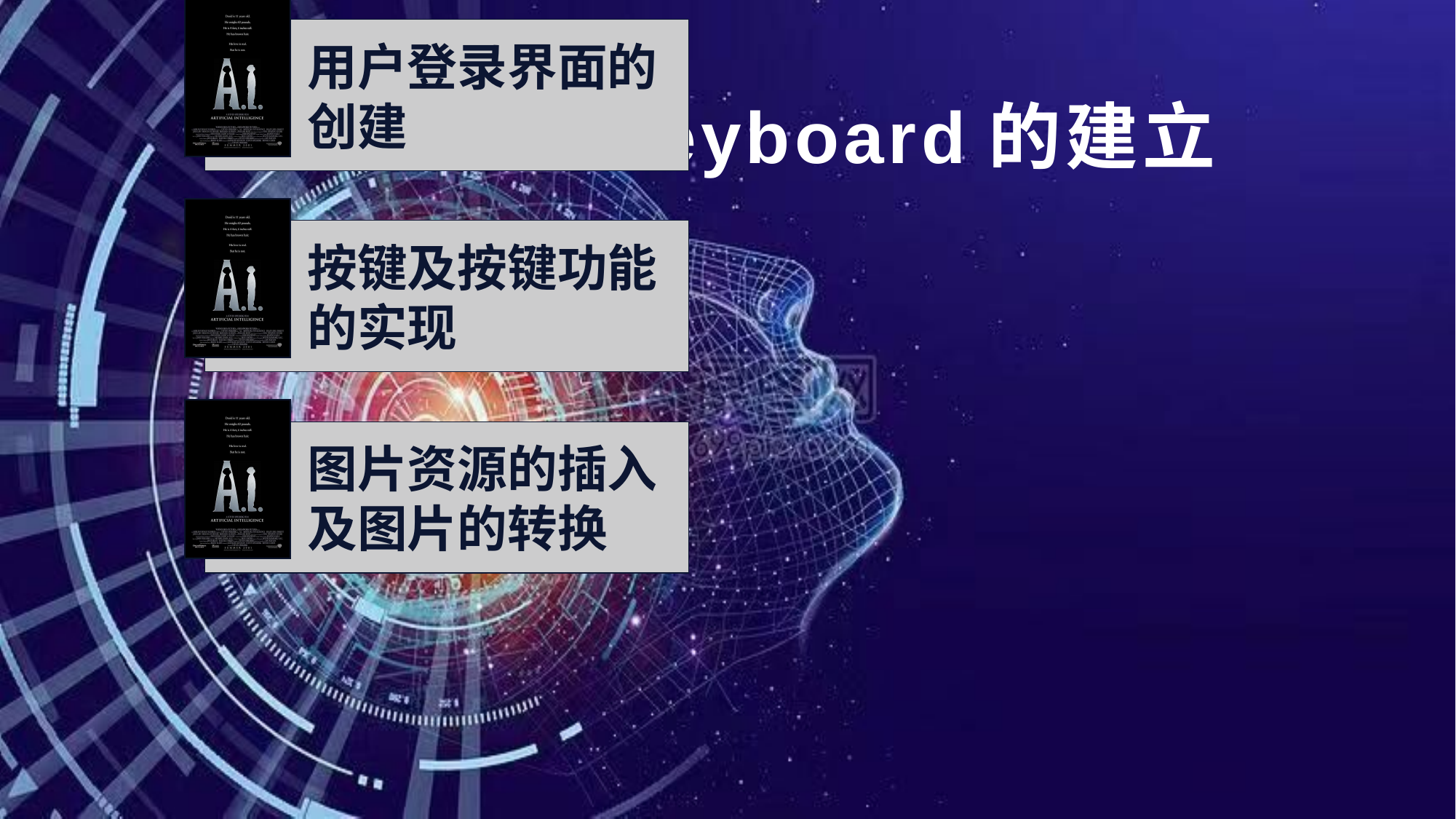

# 虚拟键盘keyboard的建立
用户登录界面的创建
按键及按键功能的实现
图片资源的插入及图片的转换